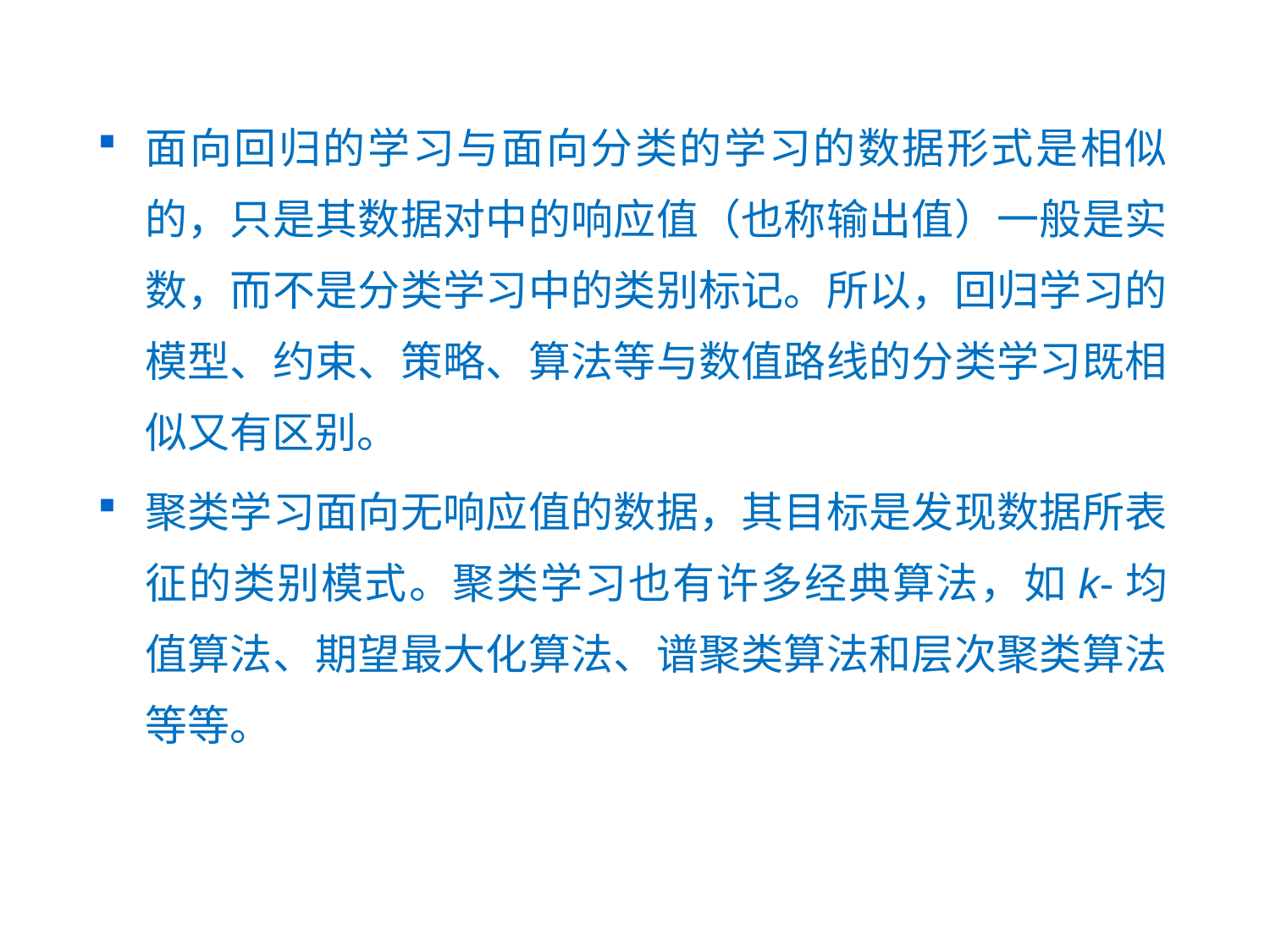

面向回归的学习与面向分类的学习的数据形式是相似的，只是其数据对中的响应值（也称输出值）一般是实数，而不是分类学习中的类别标记。所以，回归学习的模型、约束、策略、算法等与数值路线的分类学习既相似又有区别。
聚类学习面向无响应值的数据，其目标是发现数据所表征的类别模式。聚类学习也有许多经典算法，如k-均值算法、期望最大化算法、谱聚类算法和层次聚类算法等等。